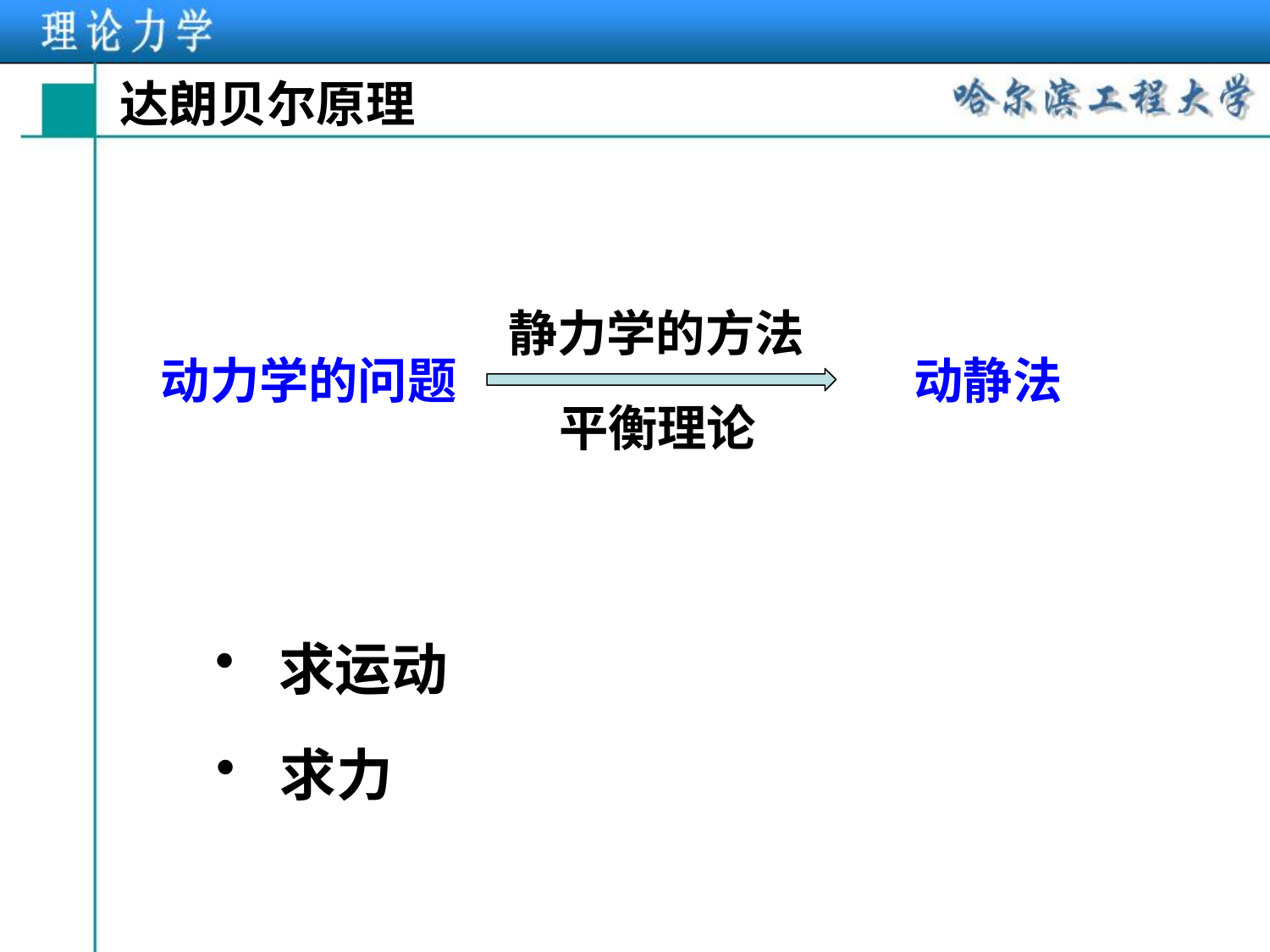

达朗贝尔原理
静力学的方法
动力学的问题
动静法

平衡理论
求运动
求力